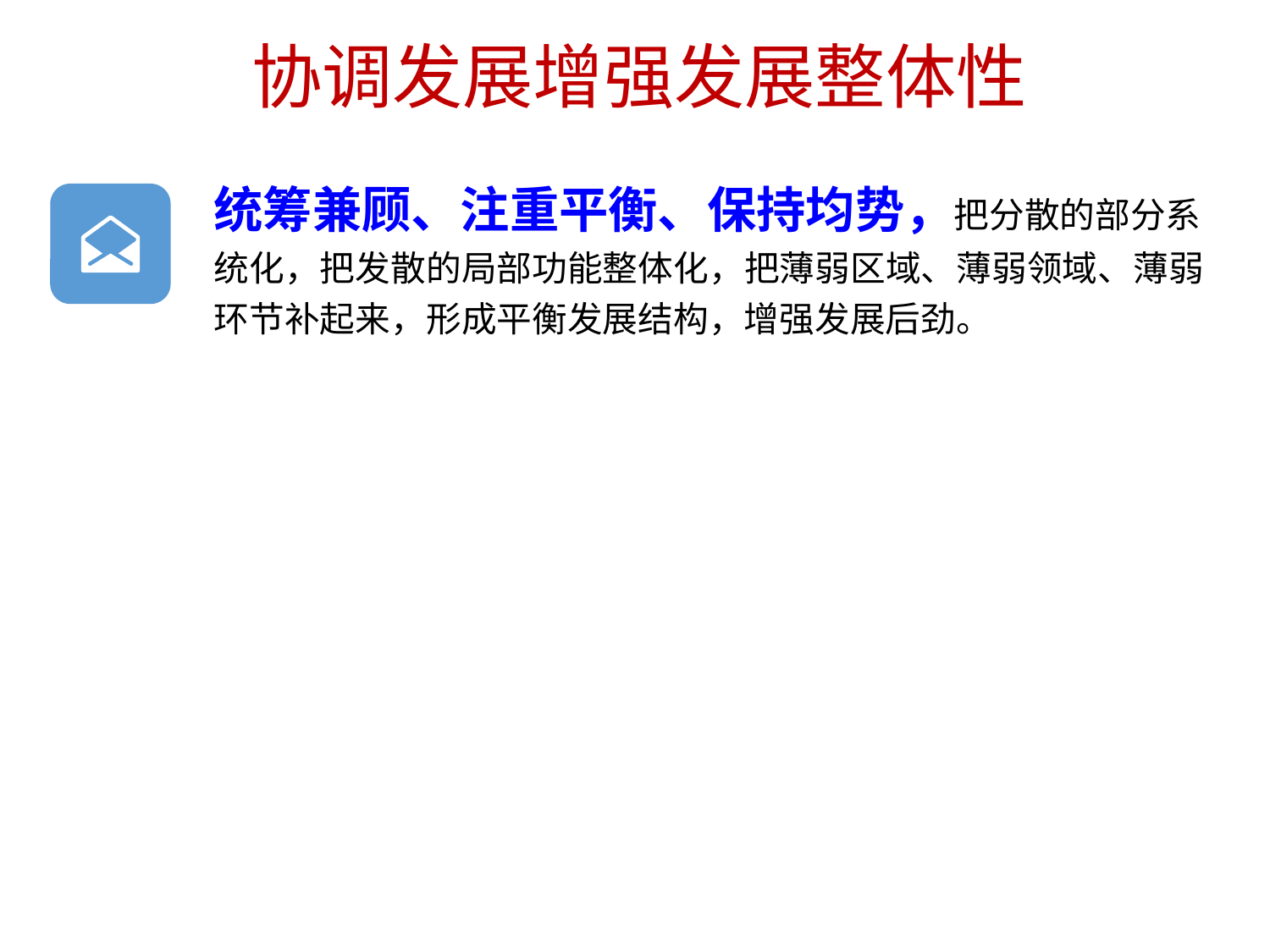

协调发展增强发展整体性
统筹兼顾、注重平衡、保持均势，把分散的部分系统化，把发散的局部功能整体化，把薄弱区域、薄弱领域、薄弱环节补起来，形成平衡发展结构，增强发展后劲。